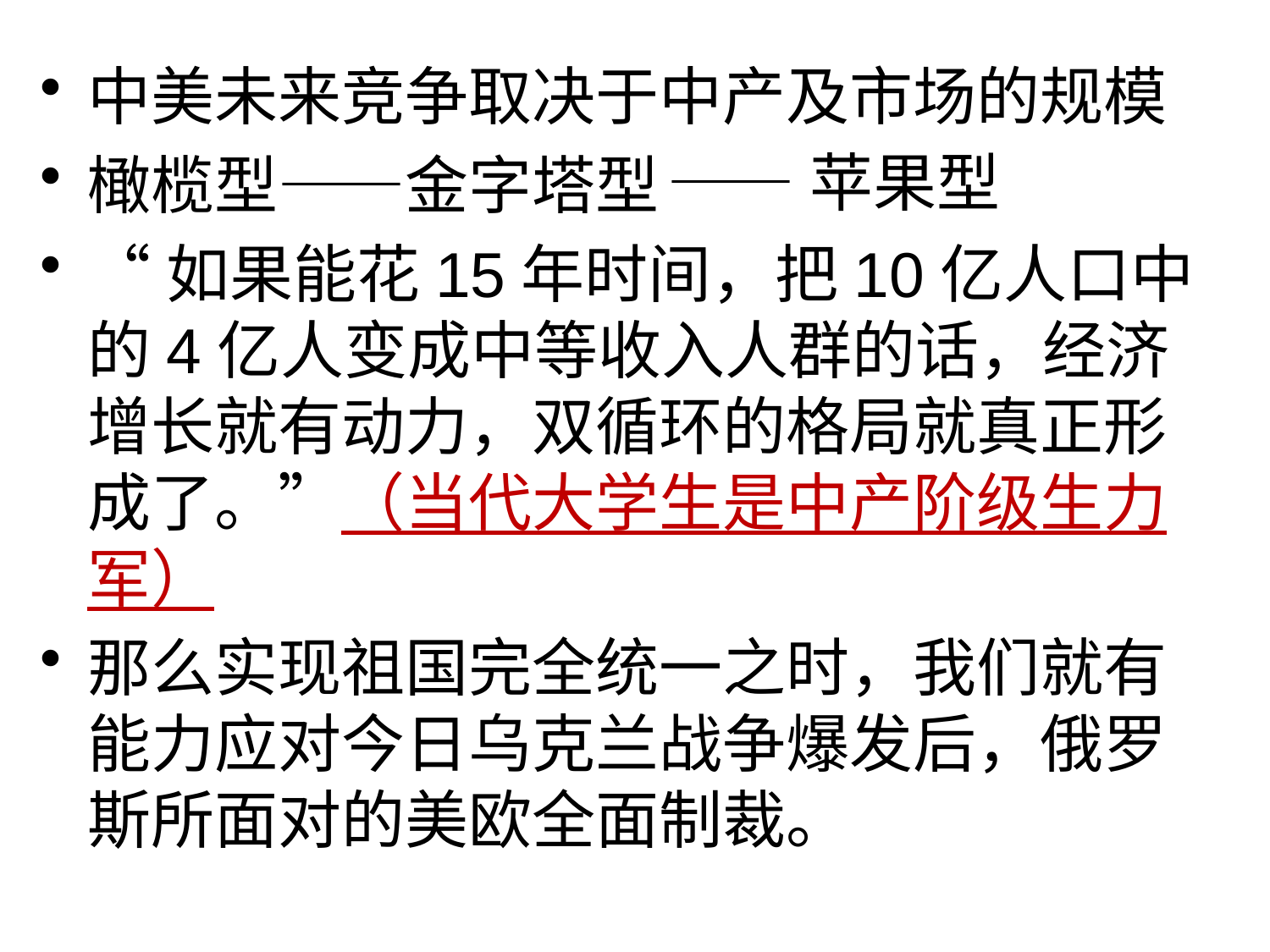

中美未来竞争取决于中产及市场的规模
橄榄型——金字塔型
“如果能花15年时间，把10亿人口中的4亿人变成中等收入人群的话，经济增长就有动力，双循环的格局就真正形成了。”（当代大学生是中产阶级生力军）
那么实现祖国完全统一之时，我们就有能力应对今日乌克兰战争爆发后，俄罗斯所面对的美欧全面制裁。
——苹果型